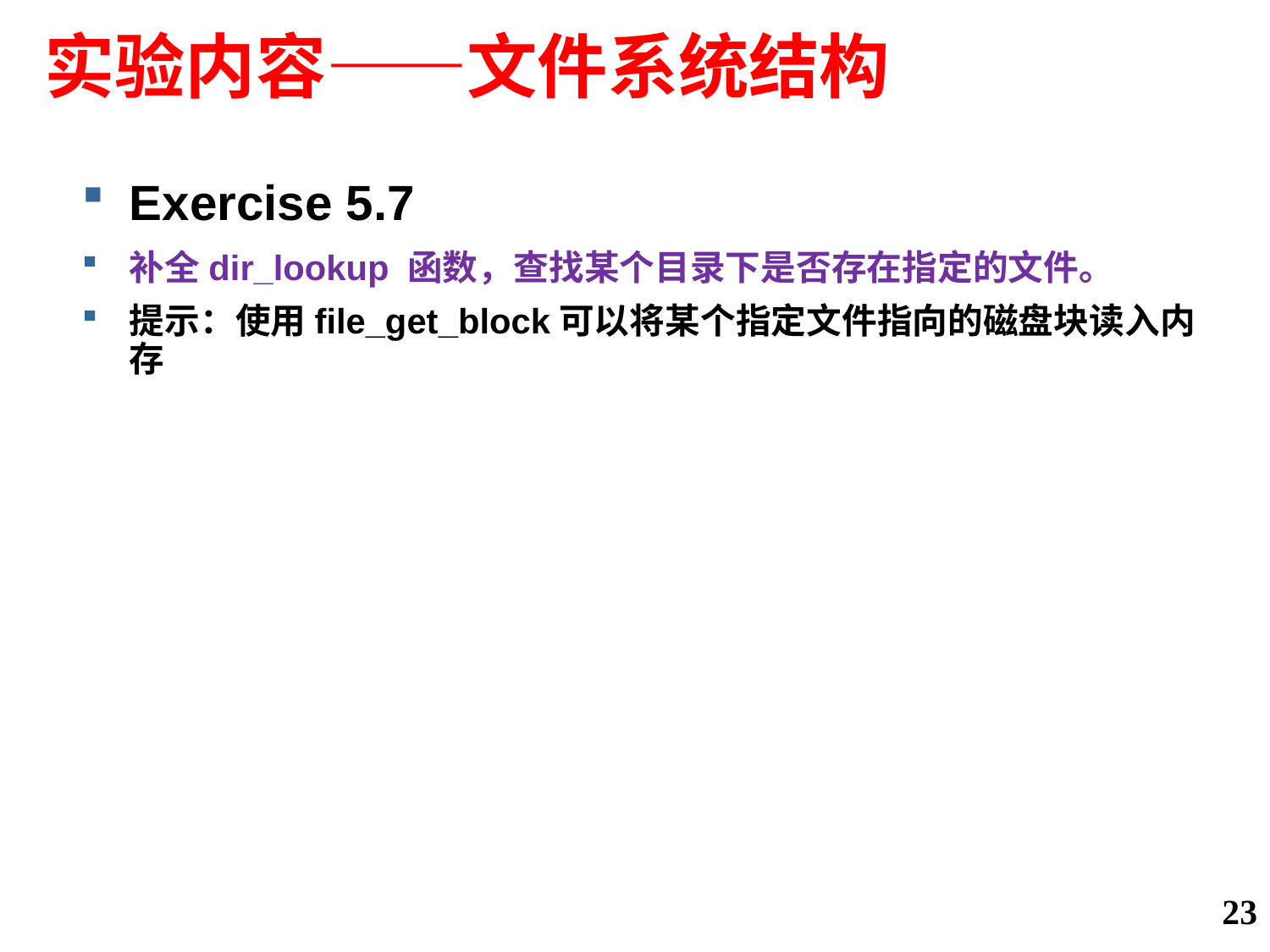

# 实验内容——文件系统结构
Exercise 5.7
补全dir_lookup 函数，查找某个目录下是否存在指定的文件。
提示：使用file_get_block可以将某个指定文件指向的磁盘块读入内存